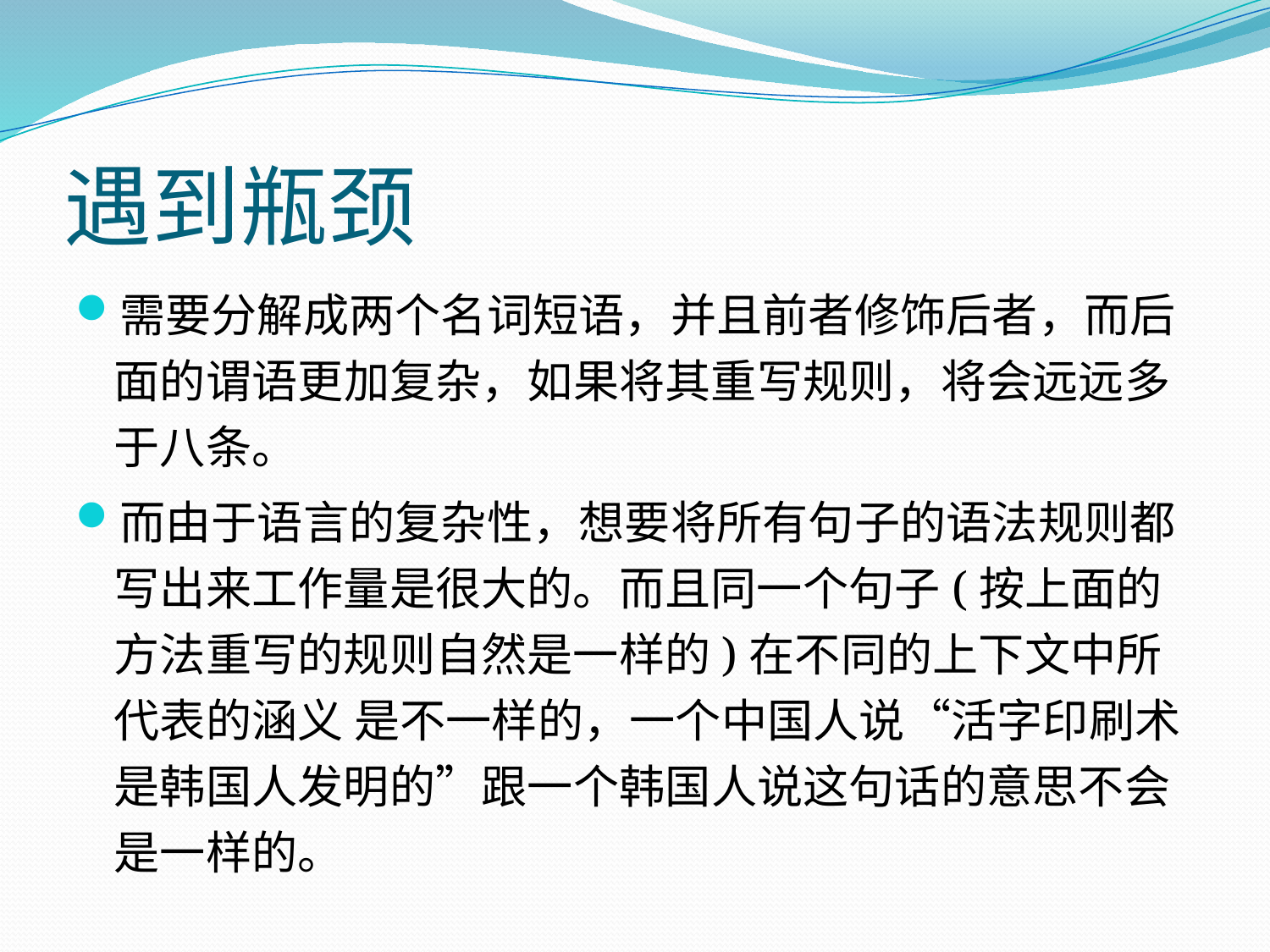

# 遇到瓶颈
需要分解成两个名词短语，并且前者修饰后者，而后面的谓语更加复杂，如果将其重写规则，将会远远多于八条。
而由于语言的复杂性，想要将所有句子的语法规则都写出来工作量是很大的。而且同一个句子(按上面的方法重写的规则自然是一样的)在不同的上下文中所代表的涵义 是不一样的，一个中国人说“活字印刷术是韩国人发明的”跟一个韩国人说这句话的意思不会是一样的。